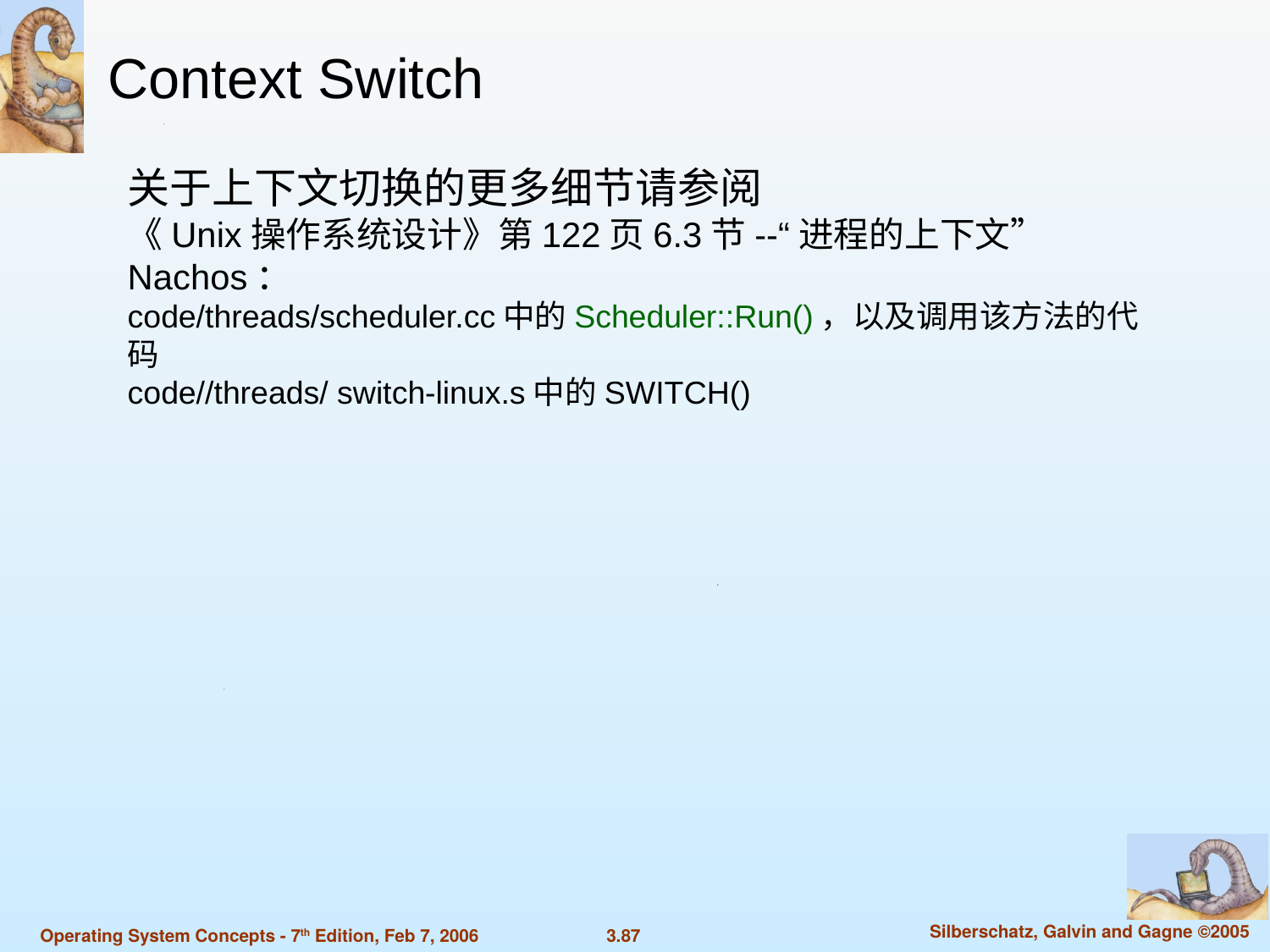

Context Switch
关于上下文切换的更多细节请参阅
《Unix操作系统设计》第122页6.3节--“进程的上下文”
Nachos：
code/threads/scheduler.cc中的Scheduler::Run()，以及调用该方法的代码
code//threads/ switch-linux.s中的SWITCH()